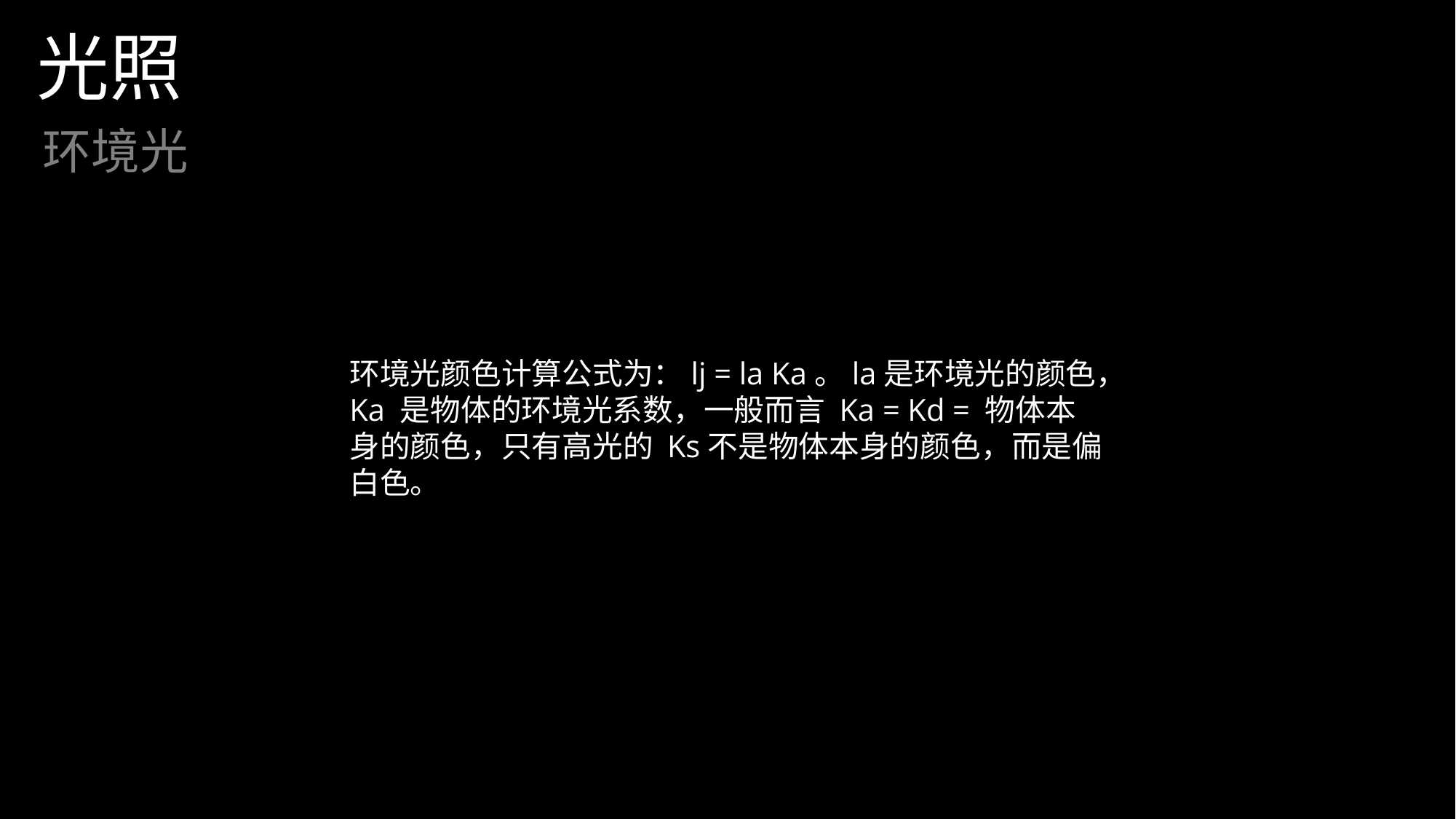

光照
环境光
环境光颜色计算公式为：lj = la Ka。la是环境光的颜色，Ka 是物体的环境光系数，一般而言 Ka = Kd = 物体本身的颜色，只有高光的 Ks不是物体本身的颜色，而是偏白色。